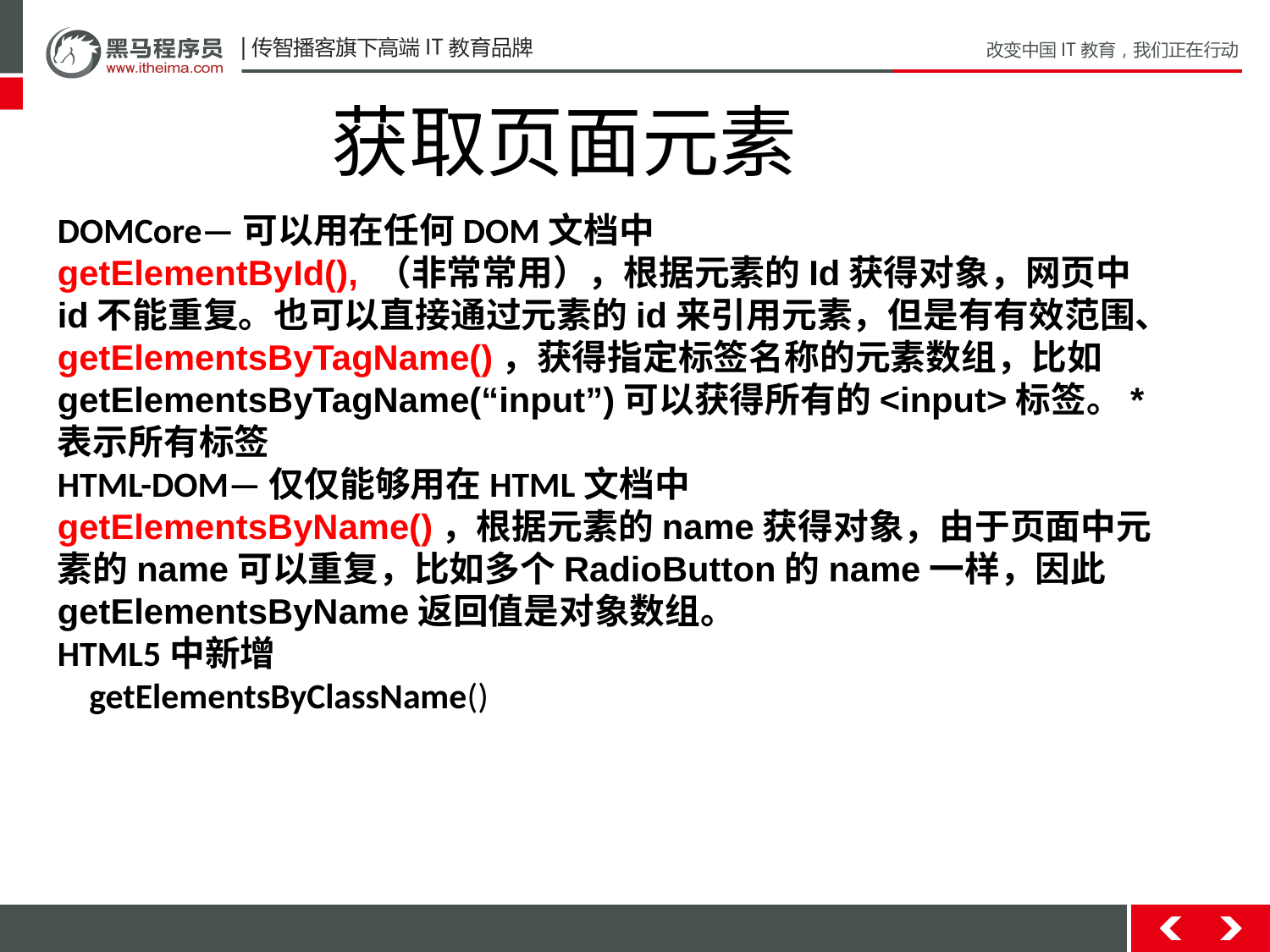

获取页面元素
DOMCore—可以用在任何DOM文档中
getElementById(), （非常常用），根据元素的Id获得对象，网页中id不能重复。也可以直接通过元素的id来引用元素，但是有有效范围、
getElementsByTagName()，获得指定标签名称的元素数组，比如getElementsByTagName(“input”)可以获得所有的<input>标签。*表示所有标签
HTML-DOM—仅仅能够用在HTML文档中
getElementsByName()，根据元素的name获得对象，由于页面中元素的name可以重复，比如多个RadioButton的name一样，因此getElementsByName返回值是对象数组。
HTML5中新增
getElementsByClassName()